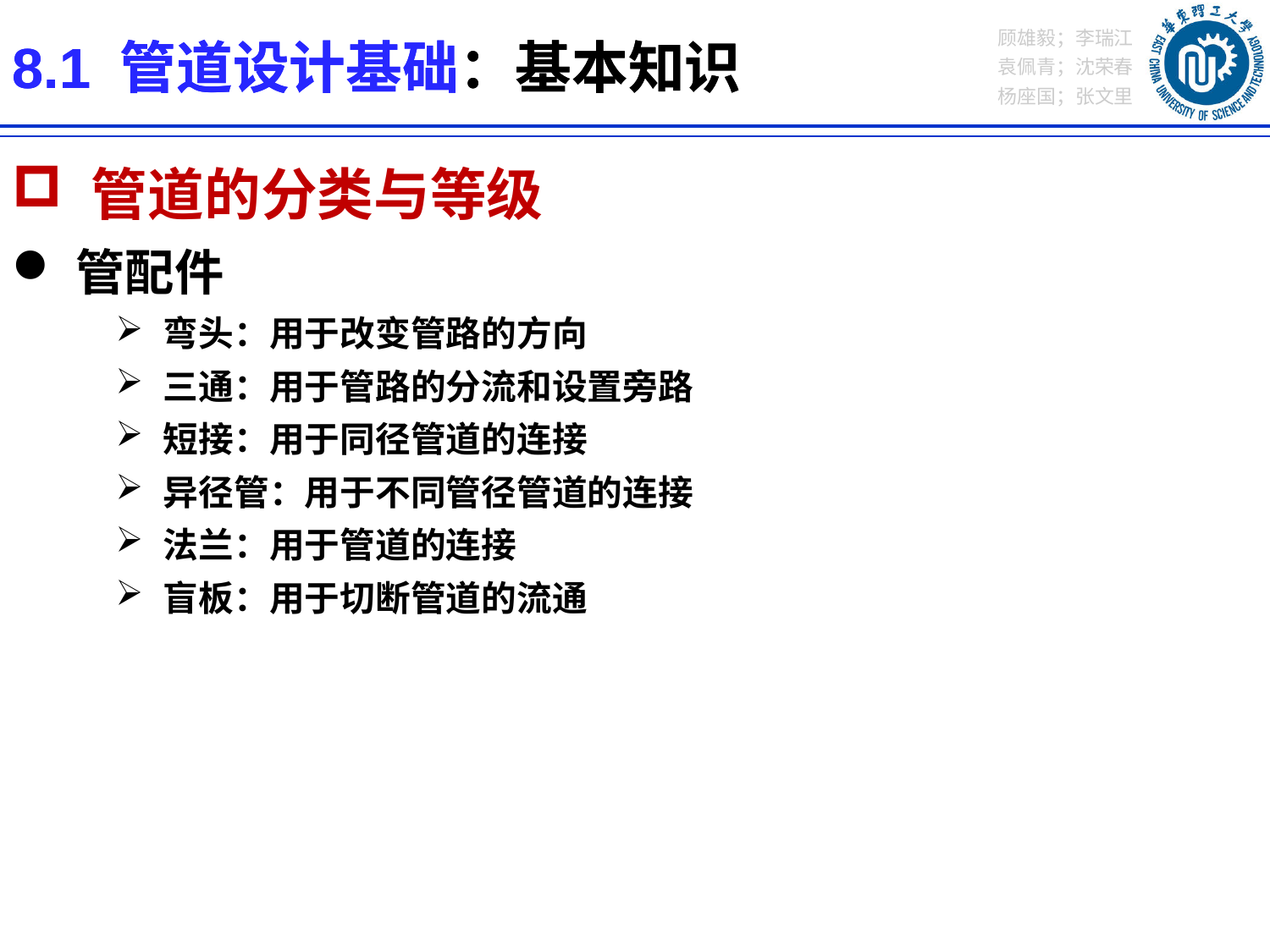

8.1 管道设计基础：基本知识
8.1 管道设计基础：基本知识
 管道的分类与等级
管配件
弯头：用于改变管路的方向
三通：用于管路的分流和设置旁路
短接：用于同径管道的连接
异径管：用于不同管径管道的连接
法兰：用于管道的连接
盲板：用于切断管道的流通